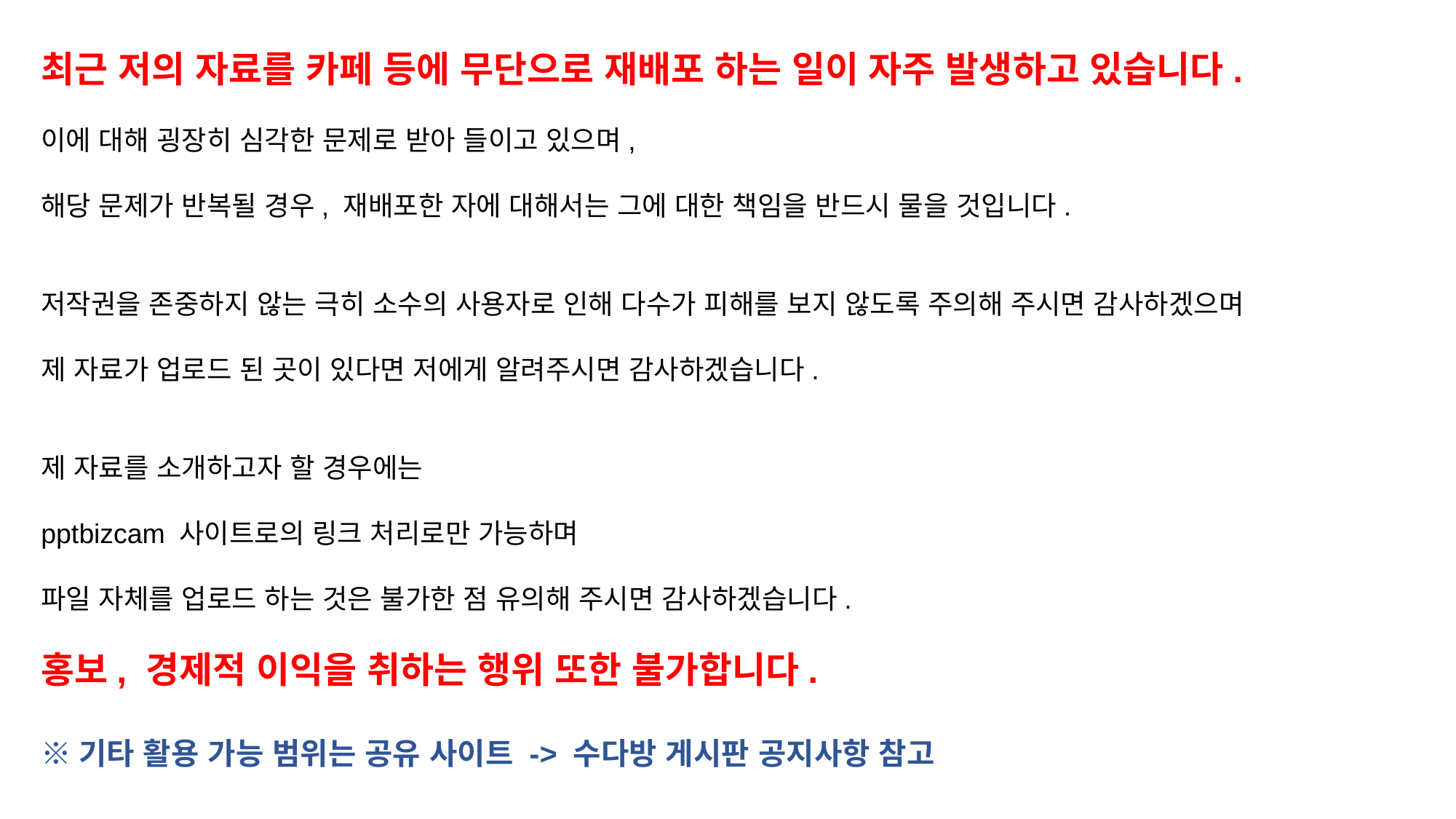

최근 저의 자료를 카페 등에 무단으로 재배포 하는 일이 자주 발생하고 있습니다.

이에 대해 굉장히 심각한 문제로 받아 들이고 있으며,

해당 문제가 반복될 경우, 재배포한 자에 대해서는 그에 대한 책임을 반드시 물을 것입니다.

저작권을 존중하지 않는 극히 소수의 사용자로 인해 다수가 피해를 보지 않도록 주의해 주시면 감사하겠으며

제 자료가 업로드 된 곳이 있다면 저에게 알려주시면 감사하겠습니다.

제 자료를 소개하고자 할 경우에는

pptbizcam 사이트로의 링크 처리로만 가능하며

파일 자체를 업로드 하는 것은 불가한 점 유의해 주시면 감사하겠습니다.

홍보, 경제적 이익을 취하는 행위 또한 불가합니다.

※기타 활용 가능 범위는 공유 사이트 -> 수다방 게시판 공지사항 참고